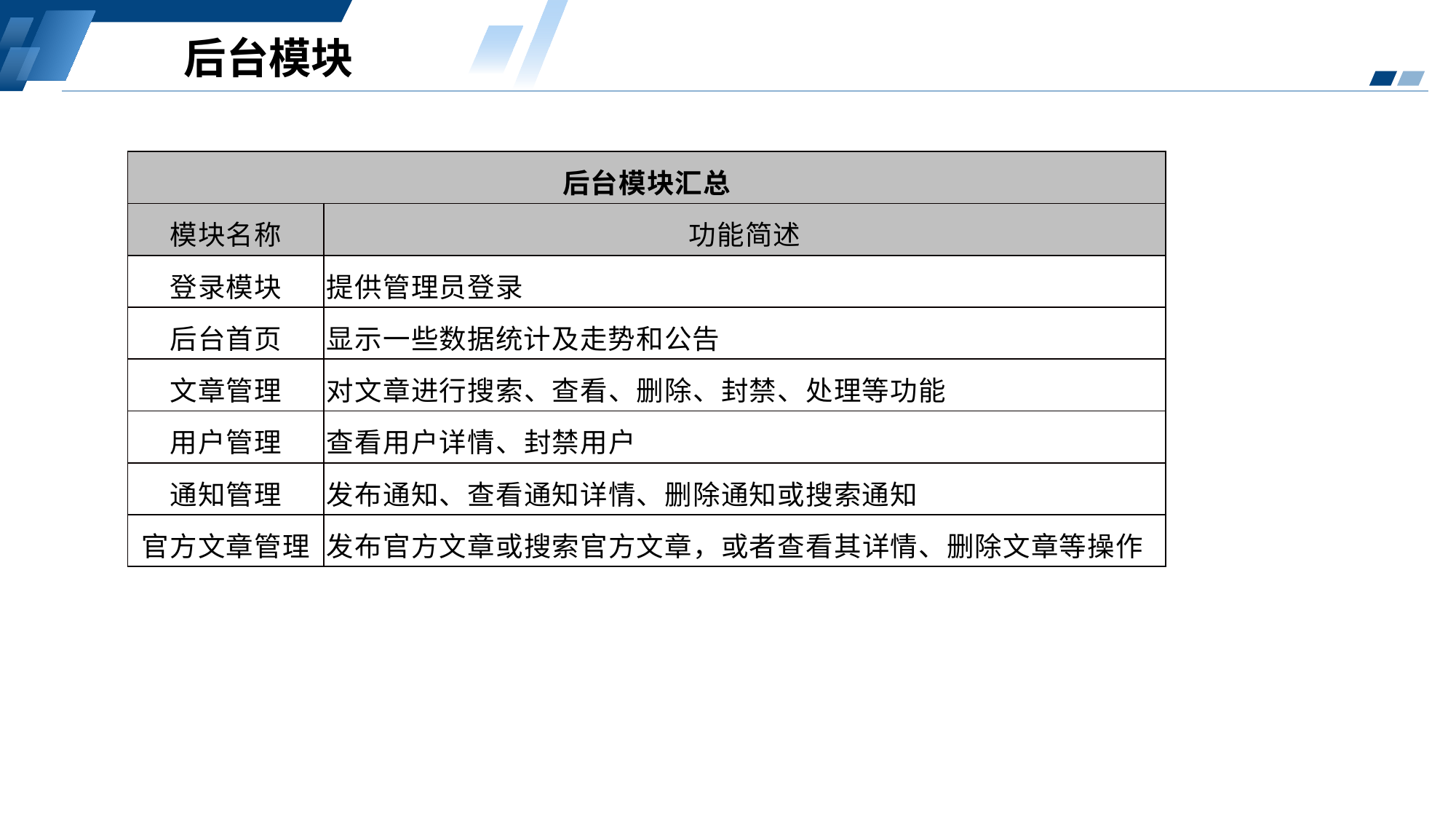

后台模块

| 后台模块汇总 |  |
| --- | --- |
| 模块名称 | 功能简述 |
| 登录模块 | 提供管理员登录 |
| 后台首页 | 显示一些数据统计及走势和公告 |
| 文章管理 | 对文章进行搜索、查看、删除、封禁、处理等功能 |
| 用户管理 | 查看用户详情、封禁用户 |
| 通知管理 | 发布通知、查看通知详情、删除通知或搜索通知 |
| 官方文章管理 | 发布官方文章或搜索官方文章，或者查看其详情、删除文章等操作 |